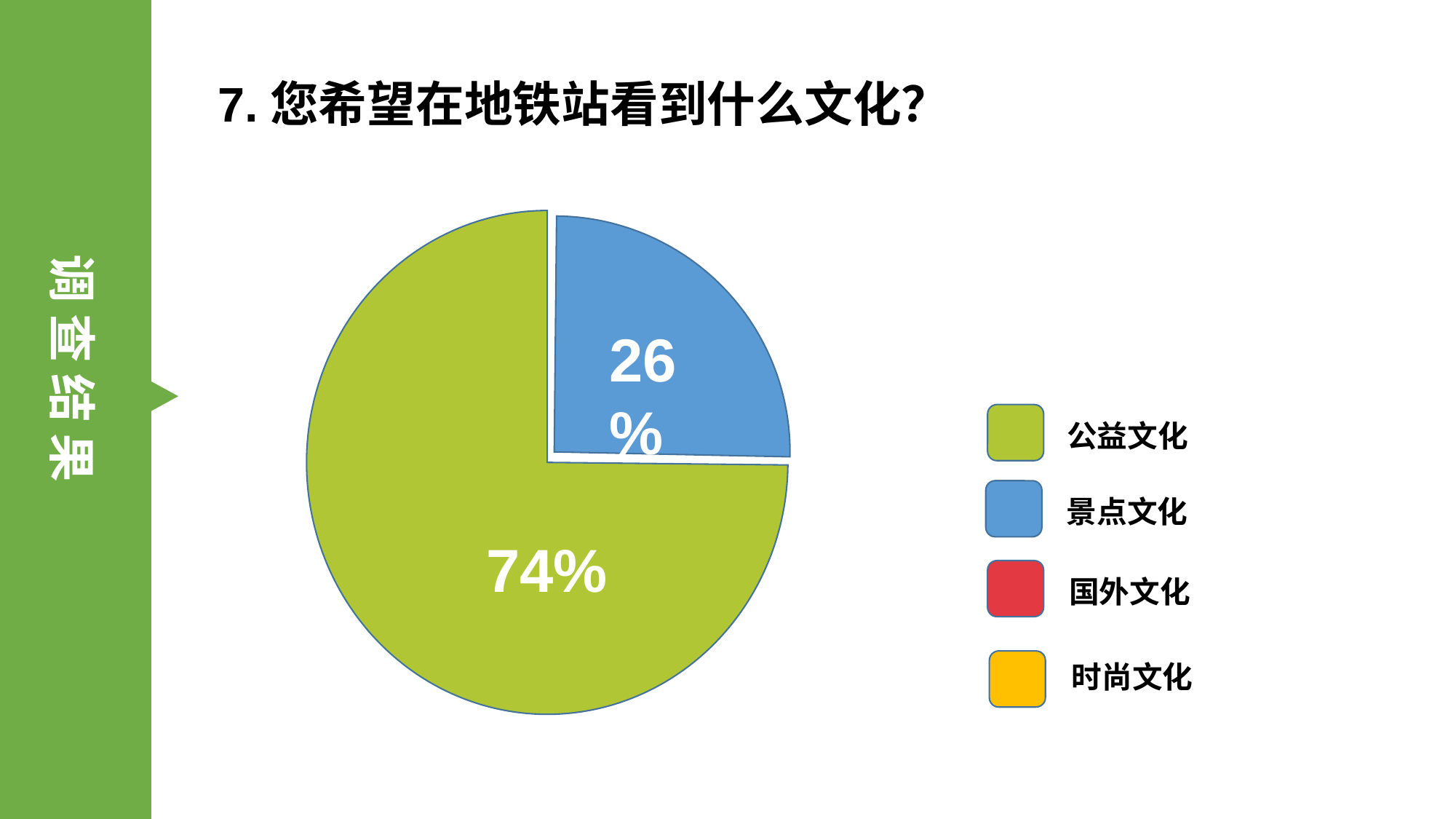

7.您希望在地铁站看到什么文化？

调 查 结 果
26%

公益文化

景点文化
74%

国外文化

时尚文化